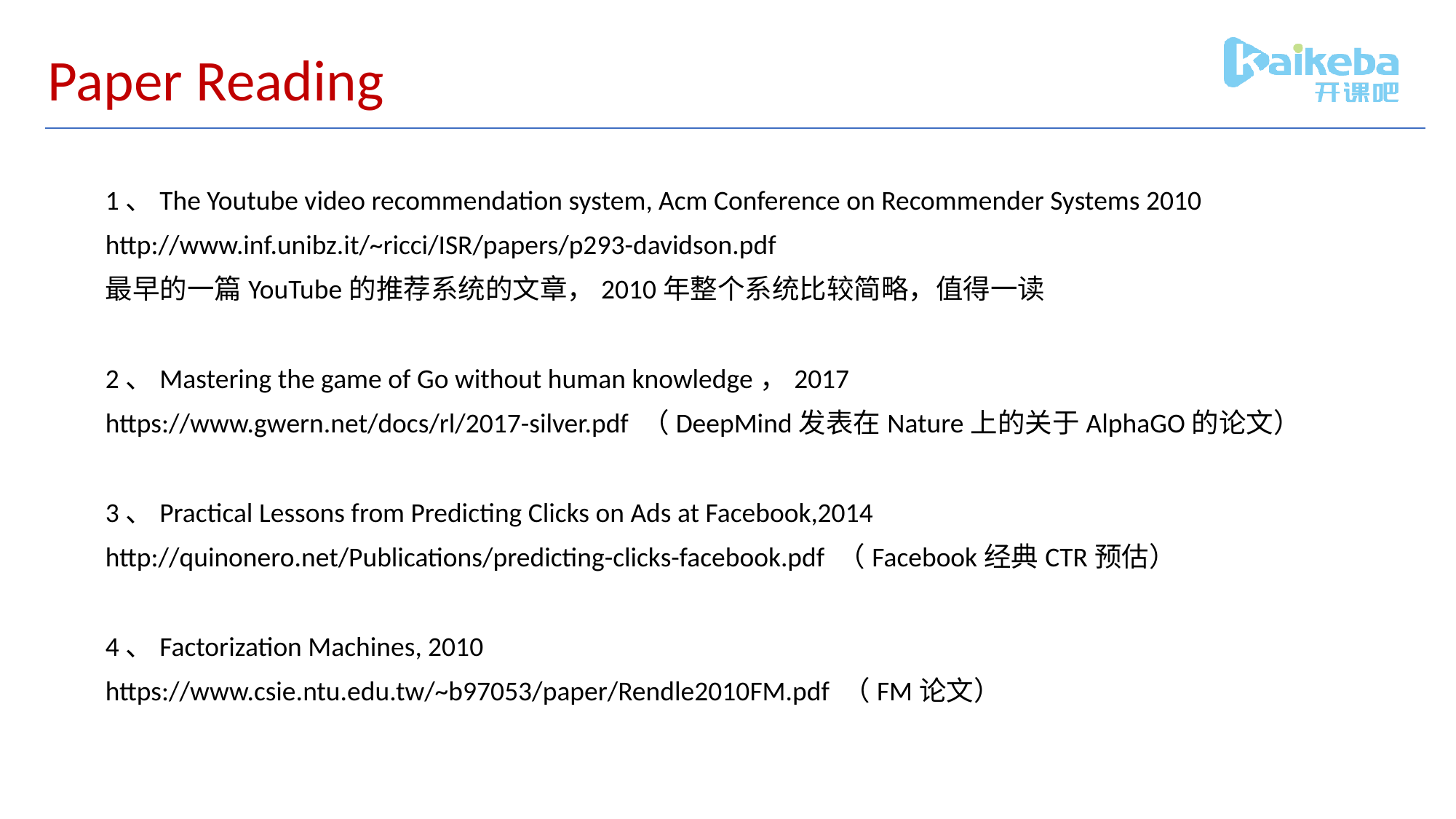

# Paper Reading
1、The Youtube video recommendation system, Acm Conference on Recommender Systems 2010
http://www.inf.unibz.it/~ricci/ISR/papers/p293-davidson.pdf
最早的一篇YouTube的推荐系统的文章，2010年整个系统比较简略，值得一读

2、Mastering the game of Go without human knowledge，2017
https://www.gwern.net/docs/rl/2017-silver.pdf （DeepMind发表在Nature上的关于AlphaGO的论文）

3、Practical Lessons from Predicting Clicks on Ads at Facebook,2014
http://quinonero.net/Publications/predicting-clicks-facebook.pdf （Facebook经典CTR预估）

4、Factorization Machines, 2010
https://www.csie.ntu.edu.tw/~b97053/paper/Rendle2010FM.pdf （FM论文）